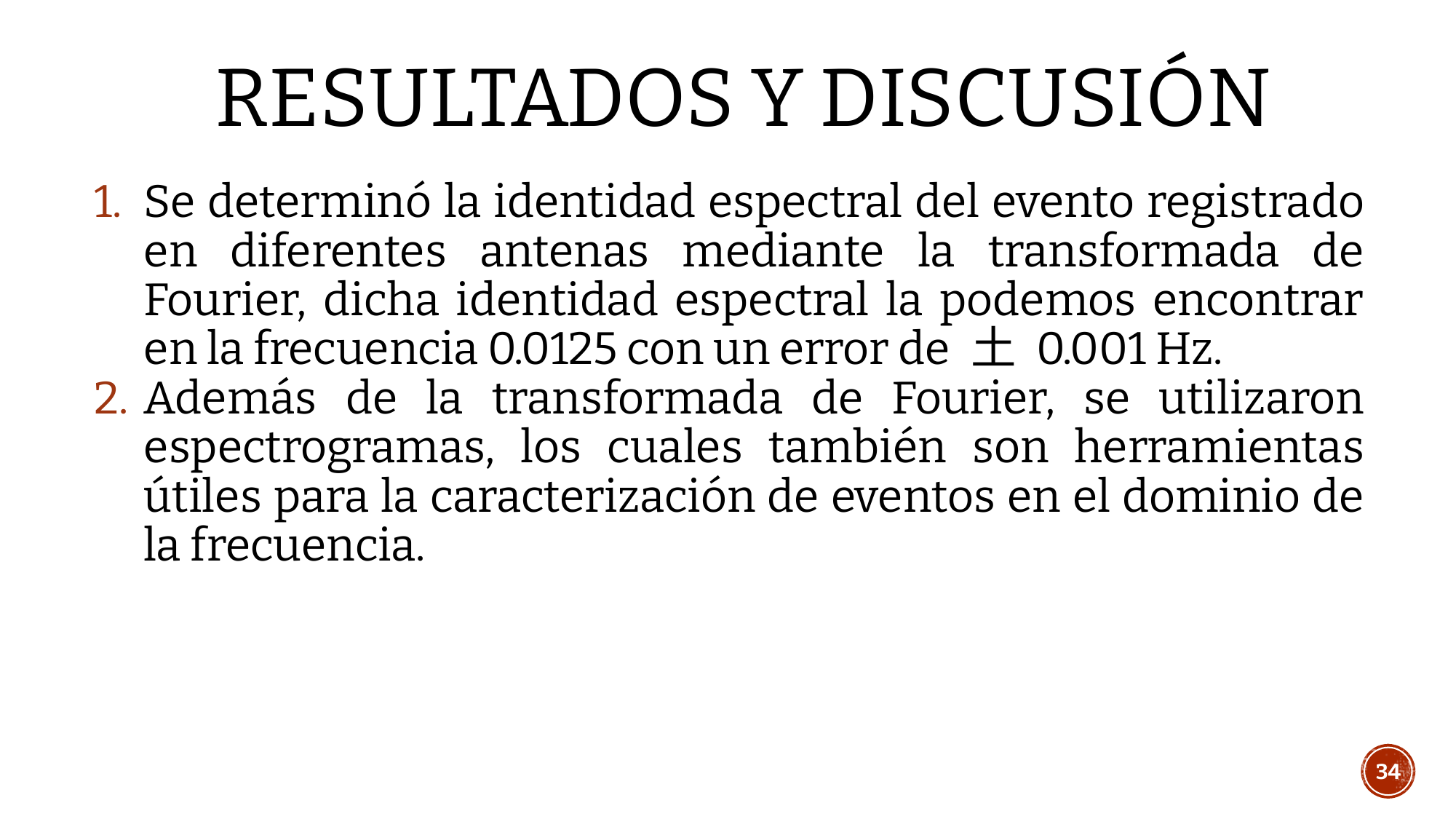

# RESULTADOS Y DISCUSIÓN
Se determinó la identidad espectral del evento registrado en diferentes antenas mediante la transformada de Fourier, dicha identidad espectral la podemos encontrar en la frecuencia 0.0125 con un error de 土 0.001 Hz.
Además de la transformada de Fourier, se utilizaron espectrogramas, los cuales también son herramientas útiles para la caracterización de eventos en el dominio de la frecuencia.
34